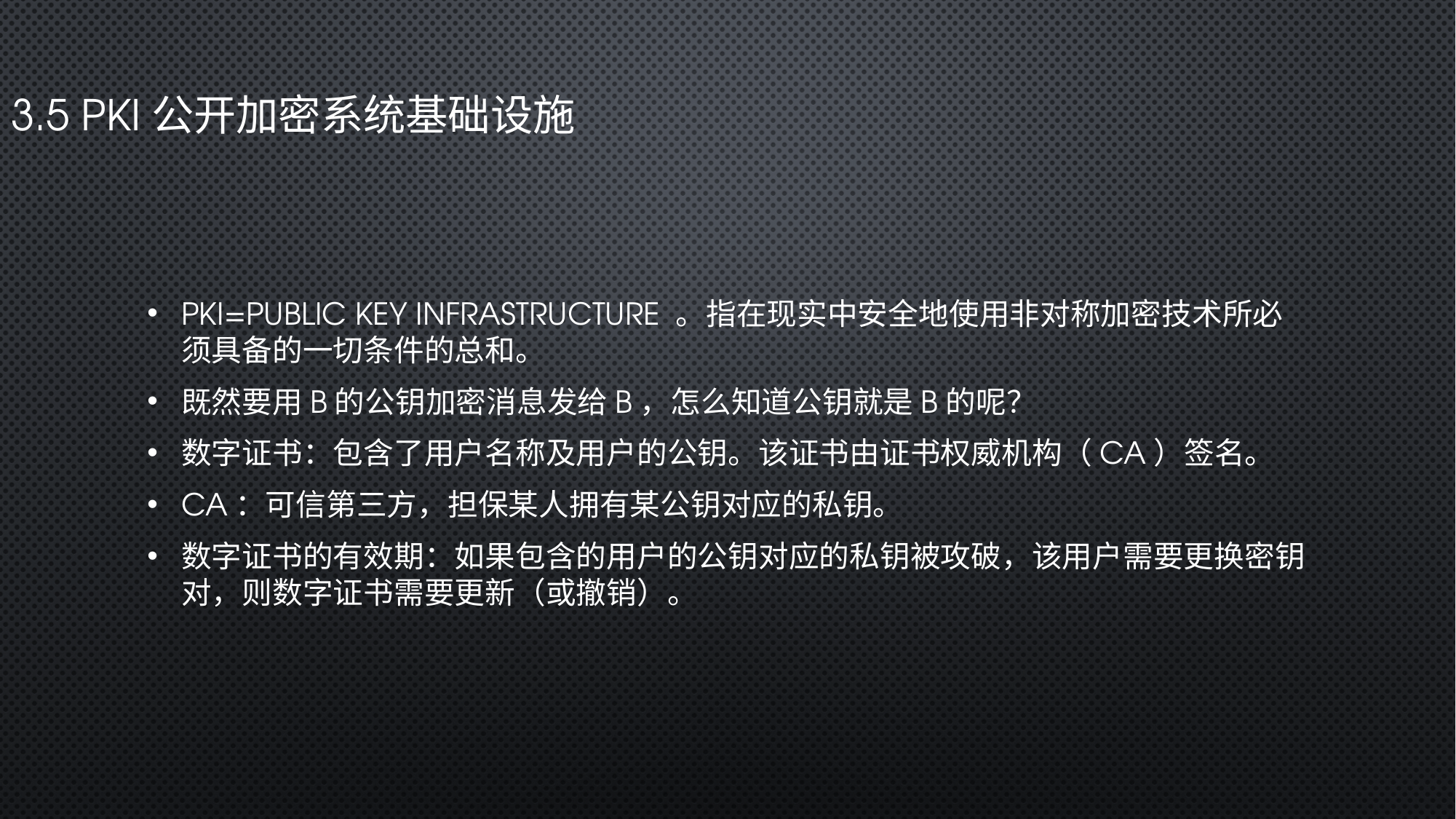

# 3.5 PKI公开加密系统基础设施
PKI=Public Key Infrastructure 。指在现实中安全地使用非对称加密技术所必须具备的一切条件的总和。
既然要用B的公钥加密消息发给B，怎么知道公钥就是B的呢？
数字证书：包含了用户名称及用户的公钥。该证书由证书权威机构（CA）签名。
CA：可信第三方，担保某人拥有某公钥对应的私钥。
数字证书的有效期：如果包含的用户的公钥对应的私钥被攻破，该用户需要更换密钥对，则数字证书需要更新（或撤销）。